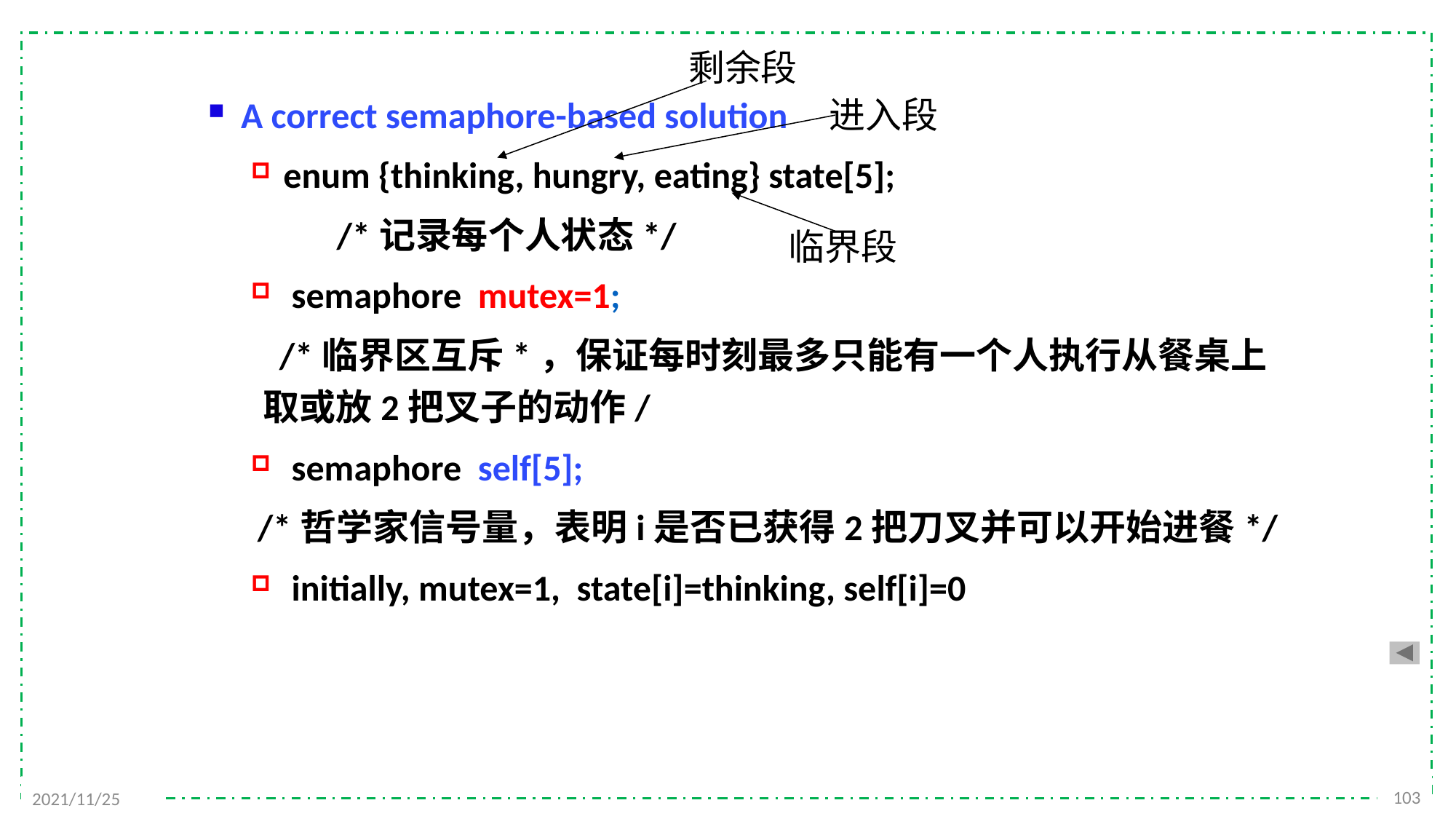

剩余段
A correct semaphore-based solution
enum {thinking, hungry, eating} state[5];
         /*记录每个人状态*/
 semaphore  mutex=1;
  /*临界区互斥*，保证每时刻最多只能有一个人执行从餐桌上取或放2把叉子的动作/
 semaphore  self[5];
      /*哲学家信号量，表明i是否已获得2把刀叉并可以开始进餐*/
 initially, mutex=1,  state[i]=thinking, self[i]=0

进入段

临界段

103
2021/11/25